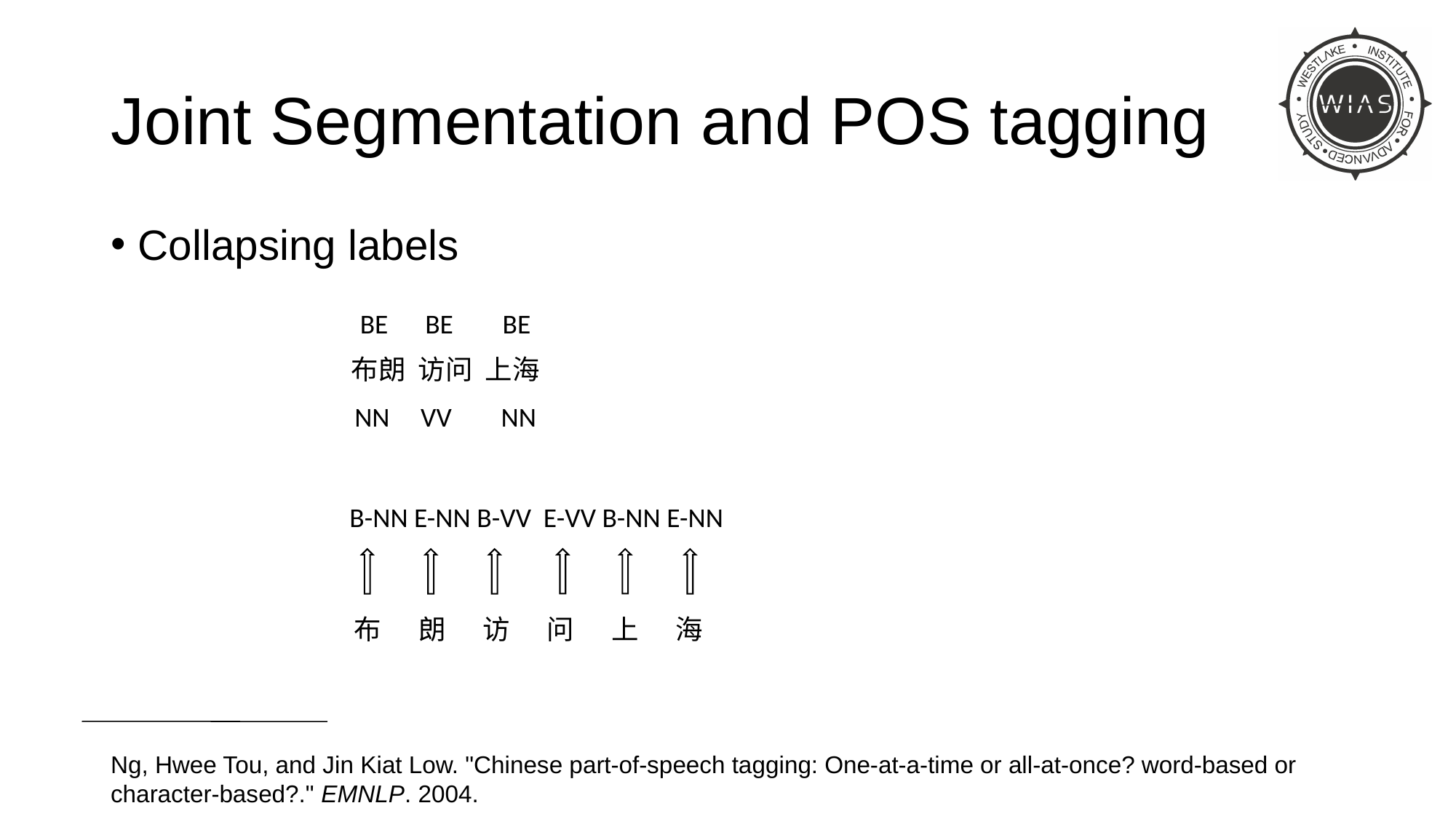

# Joint Segmentation and POS tagging
Collapsing labels
BE      BE        BE
布朗  访问  上海
NN     VV        NN
B-NN E-NN B-VV  E-VV B-NN E-NN

布      朗      访      问      上      海

Ng, Hwee Tou, and Jin Kiat Low. "Chinese part-of-speech tagging: One-at-a-time or all-at-once? word-based or character-based?." EMNLP. 2004.